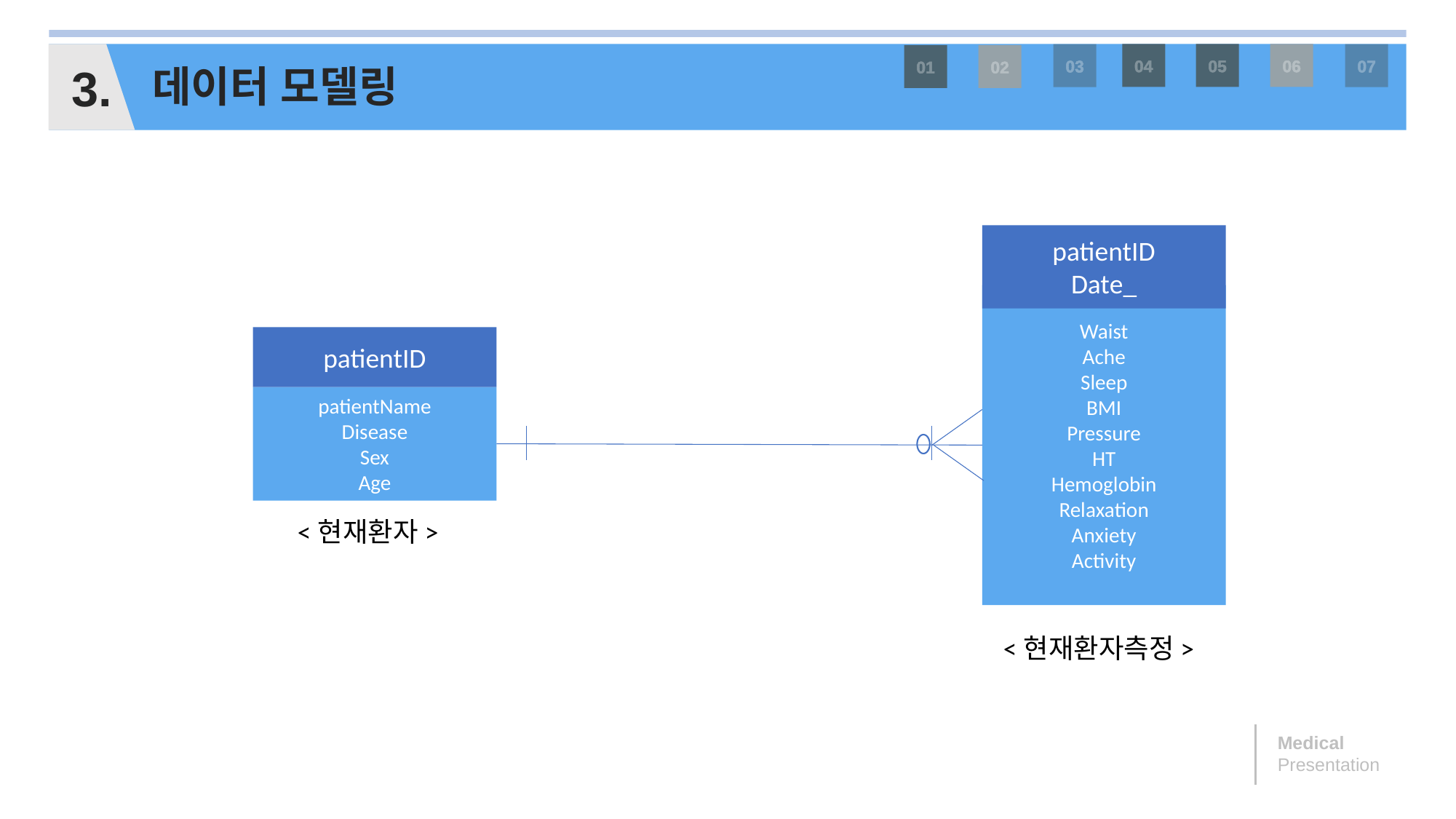

04
05
06

3.
03
07
01
02
데이터 모델링

patientID
Date_
Waist
Ache
Sleep
BMI
Pressure
HT
Hemoglobin
Relaxation
Anxiety
Activity
<현재환자측정>
patientID
patientName
Disease
Sex
Age
<현재환자>